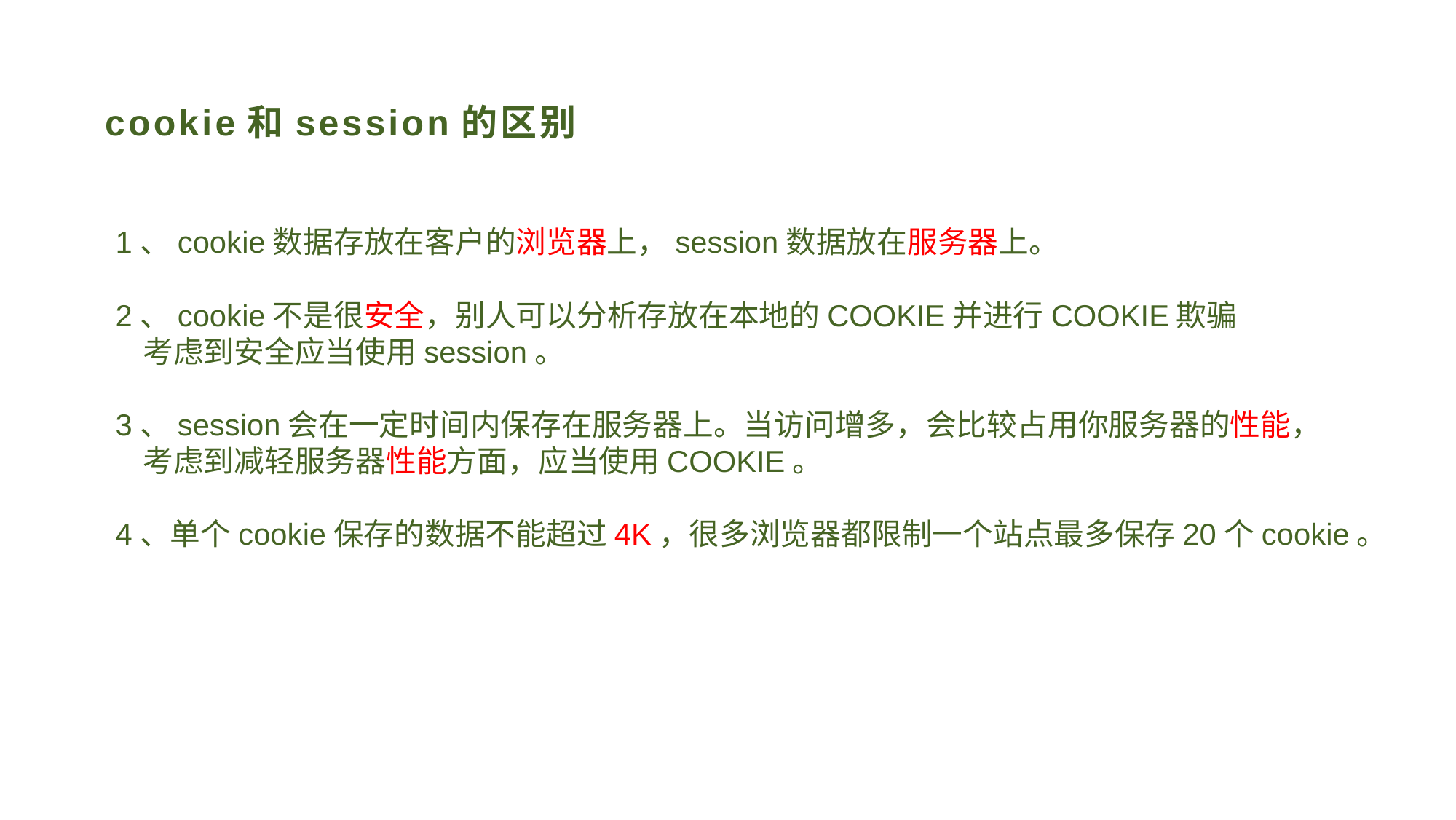

# cookie和session的区别
1、cookie数据存放在客户的浏览器上，session数据放在服务器上。

2、cookie不是很安全，别人可以分析存放在本地的COOKIE并进行COOKIE欺骗
   考虑到安全应当使用session。

3、session会在一定时间内保存在服务器上。当访问增多，会比较占用你服务器的性能，
   考虑到减轻服务器性能方面，应当使用COOKIE。

4、单个cookie保存的数据不能超过4K，很多浏览器都限制一个站点最多保存20个cookie。